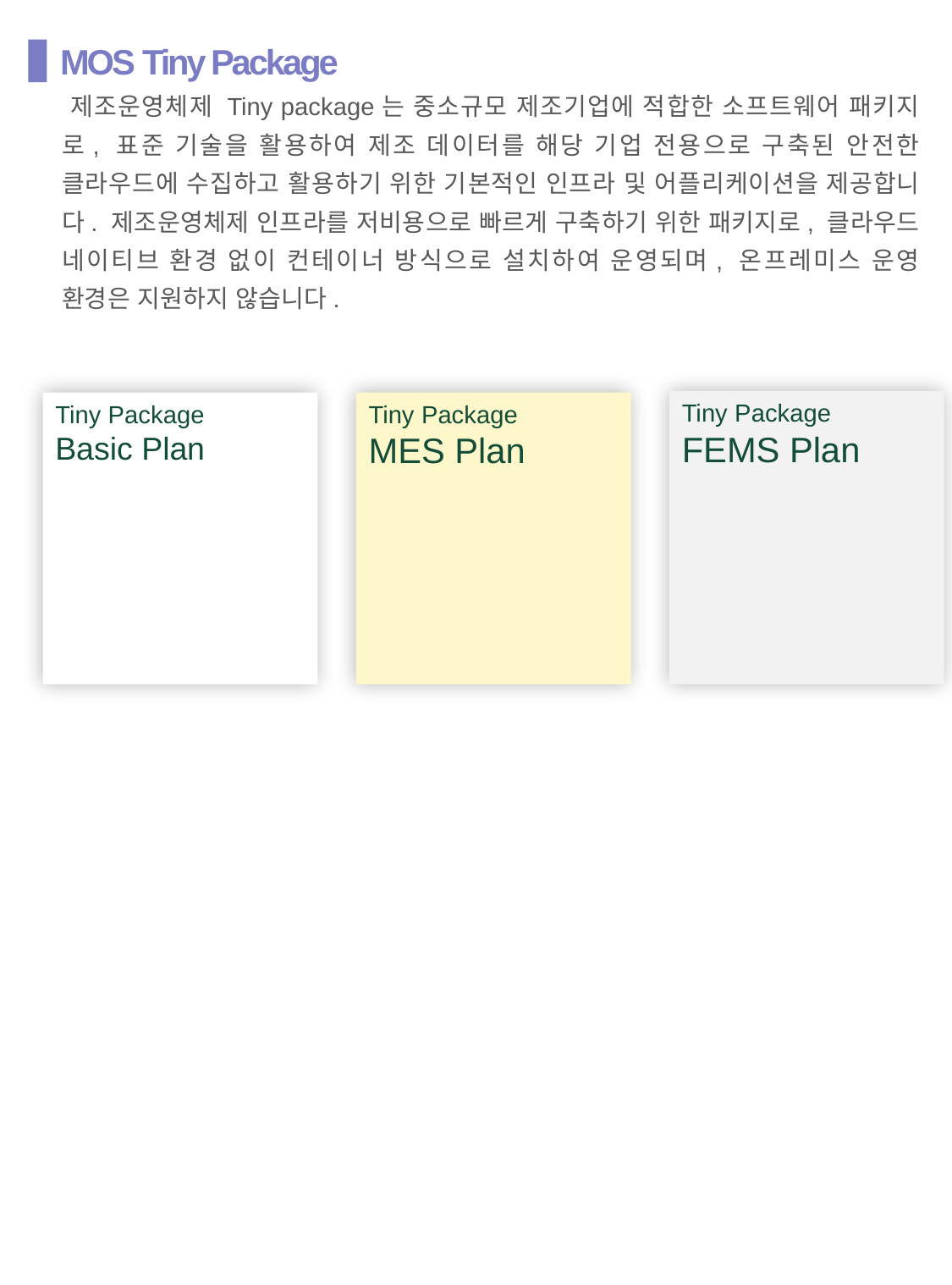

MOS Tiny Package
  제조운영체제 Tiny package는 중소규모 제조기업에 적합한 소프트웨어 패키지로, 표준 기술을 활용하여 제조 데이터를 해당 기업 전용으로 구축된 안전한 클라우드에 수집하고 활용하기 위한 기본적인 인프라 및 어플리케이션을 제공합니다. 제조운영체제 인프라를 저비용으로 빠르게 구축하기 위한 패키지로, 클라우드 네이티브 환경 없이 컨테이너 방식으로 설치하여 운영되며, 온프레미스 운영 환경은 지원하지 않습니다.
Tiny Package
FEMS Plan
Tiny Package
Basic Plan
Tiny Package
MES Plan